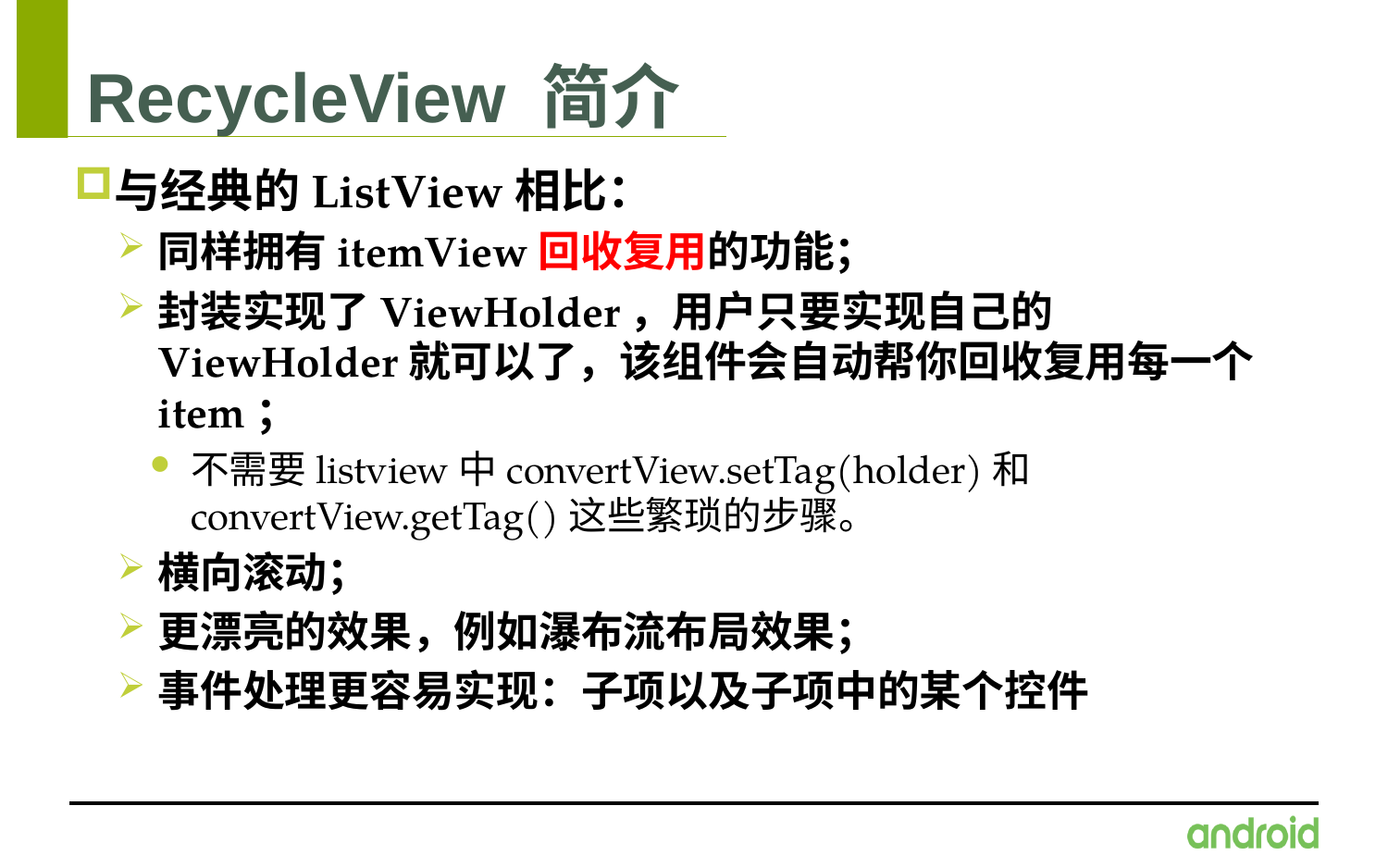

# RecycleView 简介
与经典的ListView相比：
同样拥有itemView回收复用的功能；
封装实现了ViewHolder，用户只要实现自己的ViewHolder就可以了，该组件会自动帮你回收复用每一个item；
不需要listview中convertView.setTag(holder)和convertView.getTag()这些繁琐的步骤。
横向滚动；
更漂亮的效果，例如瀑布流布局效果；
事件处理更容易实现：子项以及子项中的某个控件